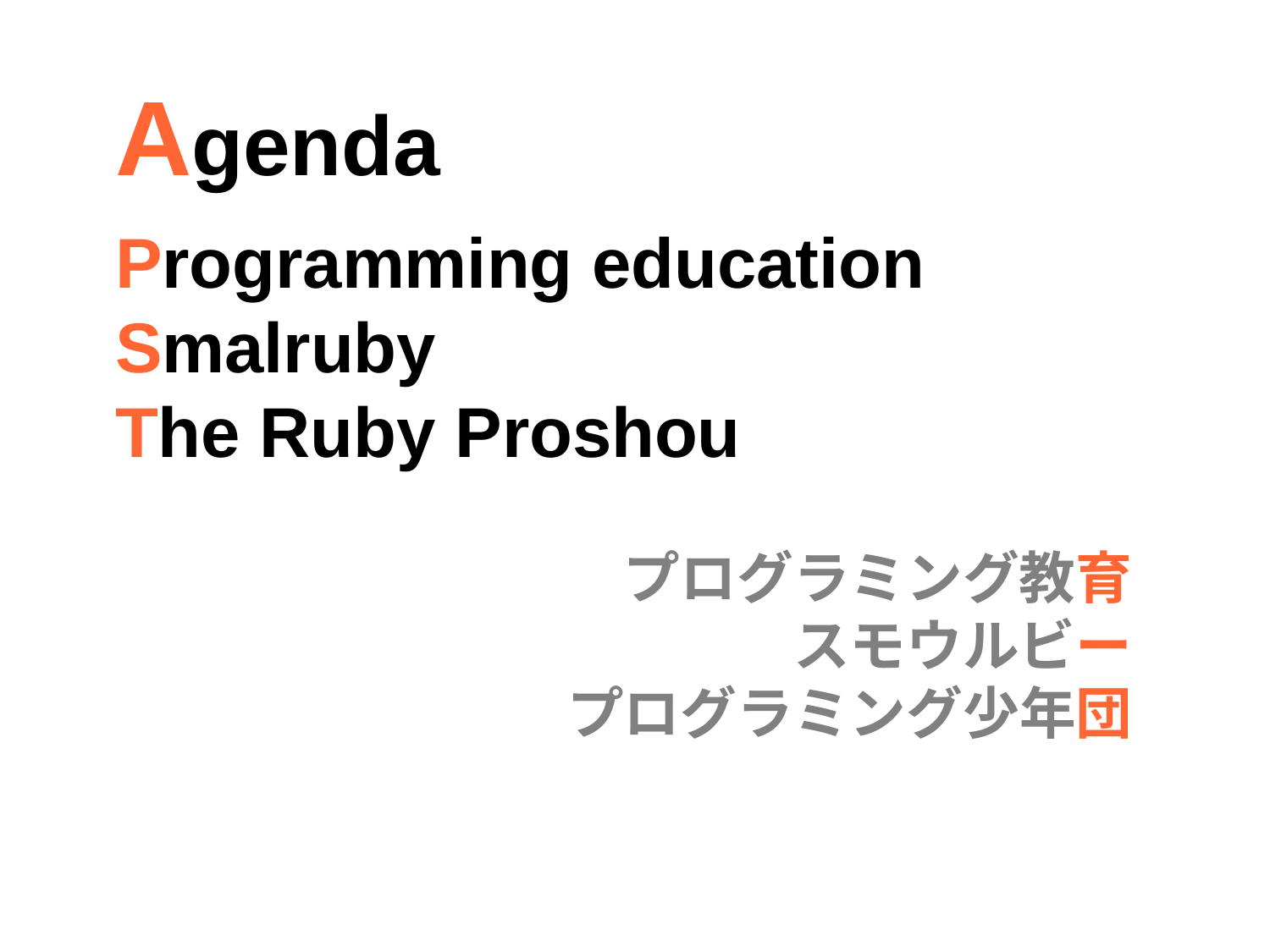

Agenda

Programming education
Smalruby
The Ruby Proshou

プログラミング教育
スモウルビー
プログラミング少年団